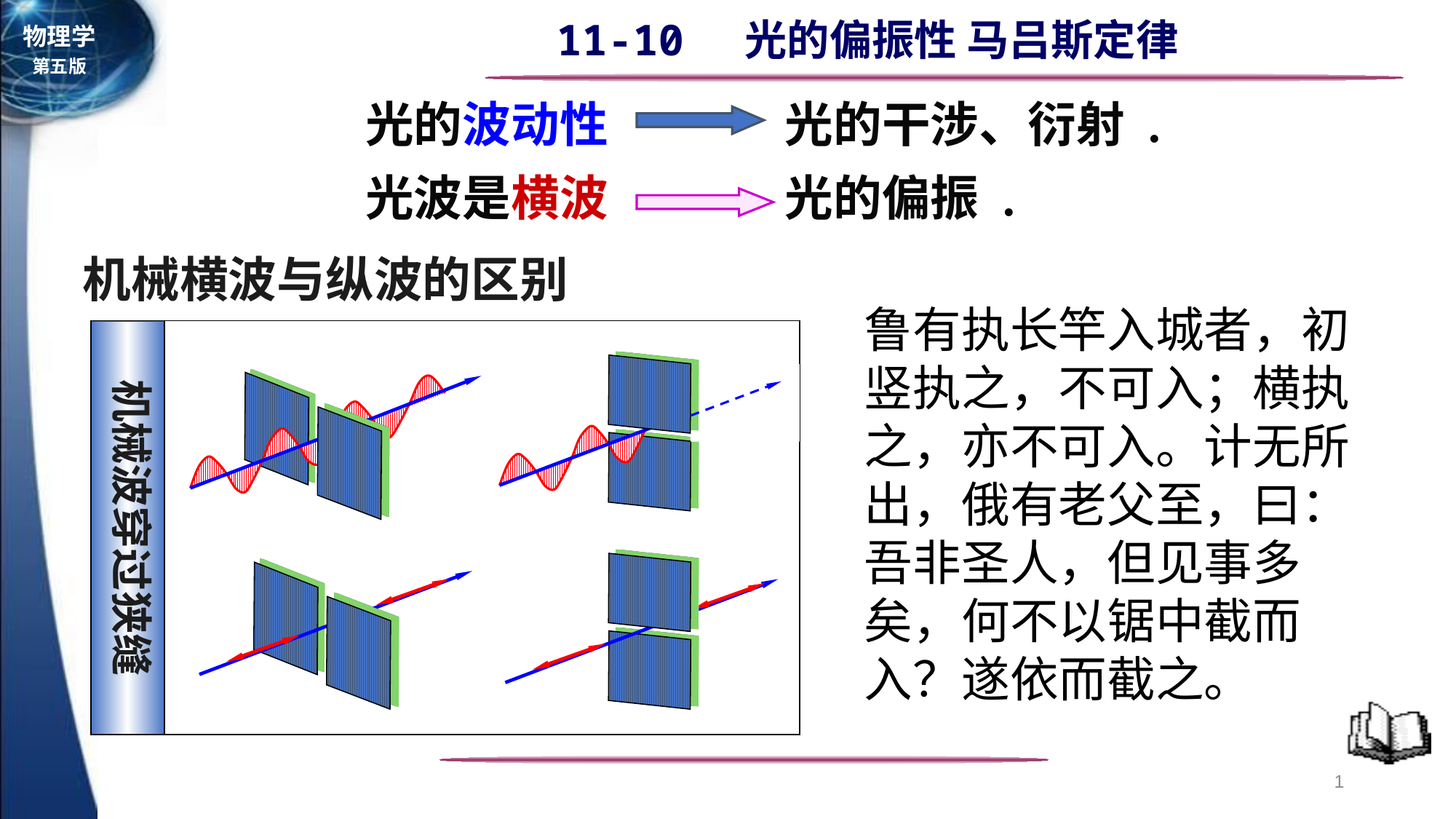

光的波动性                光的干涉、衍射 .
光波是横波                光的偏振 .

机械横波与纵波的区别
鲁有执长竿入城者，初竖执之，不可入；横执之，亦不可入。计无所出，俄有老父至，曰：吾非圣人，但见事多矣，何不以锯中截而入？遂依而截之。
机械波穿过狭缝

1